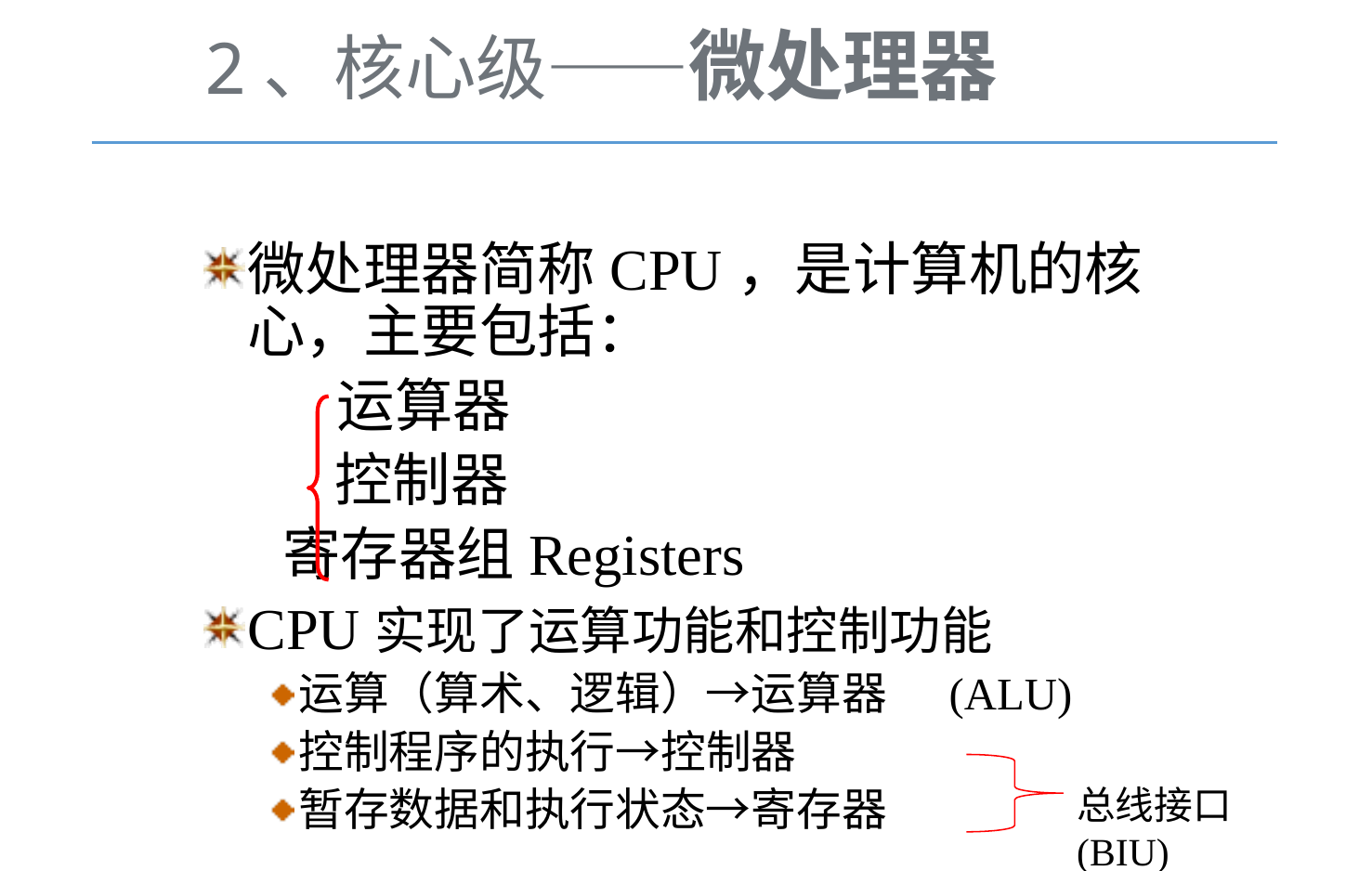

2、核心级——微处理器
微处理器简称CPU，是计算机的核心，主要包括：
         运算器
         控制器
     寄存器组Registers
CPU实现了运算功能和控制功能
运算（算术、逻辑）→运算器     (ALU)
控制程序的执行→控制器
暂存数据和执行状态→寄存器

总线接口    (BIU)